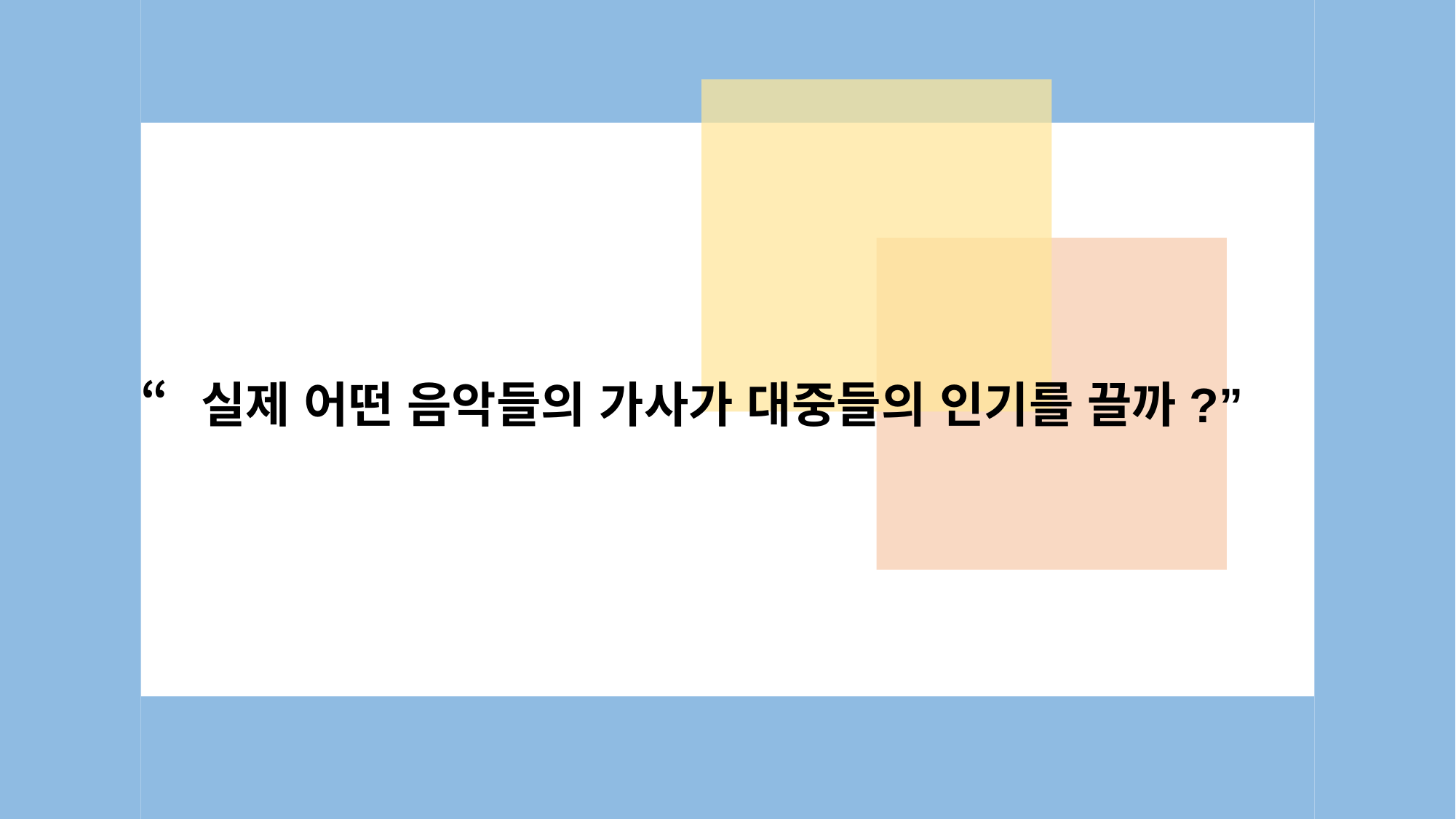

“실제 어떤 음악들의 가사가 대중들의 인기를 끌까?”